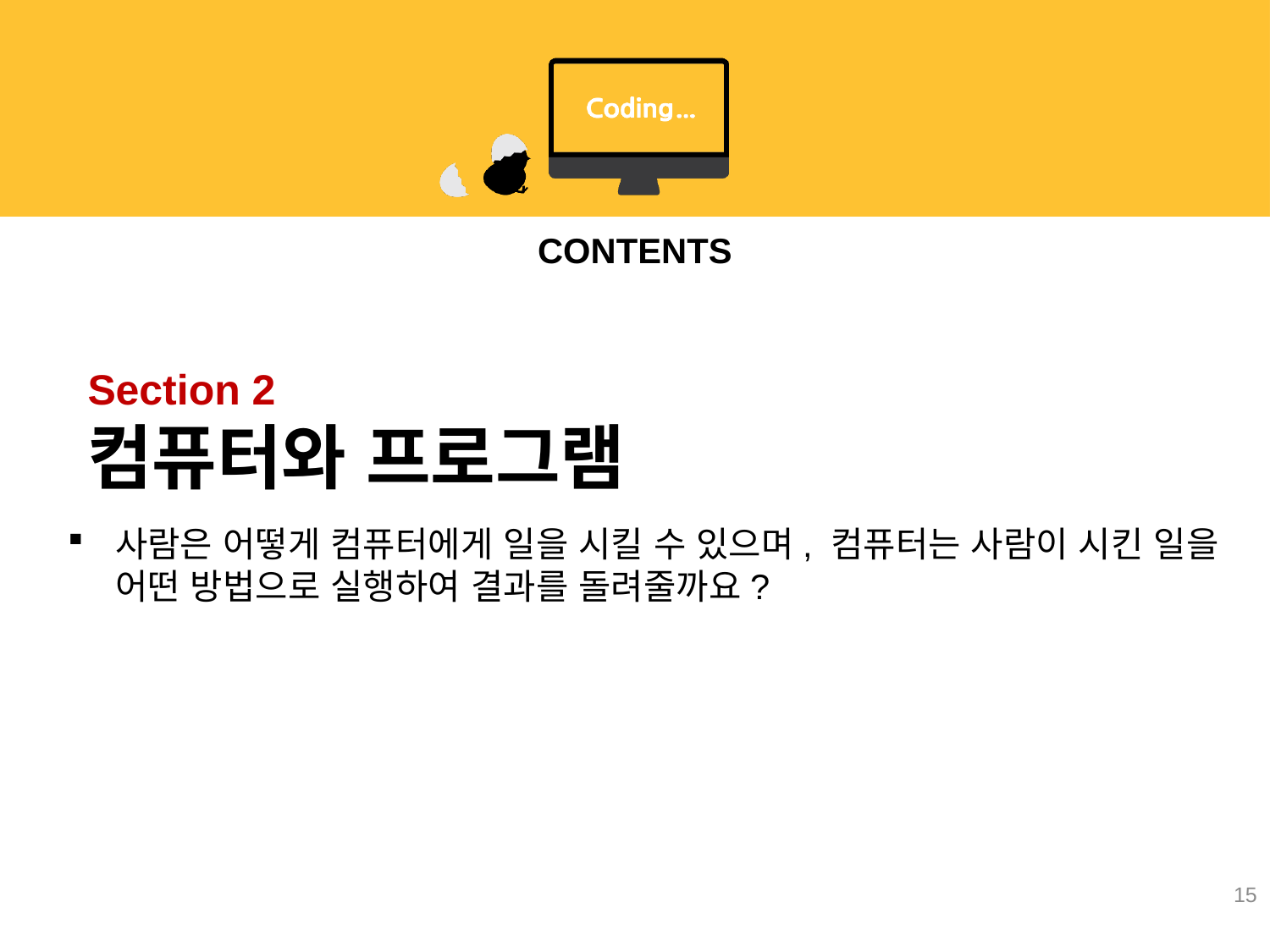

# Section 2 컴퓨터와 프로그램
사람은 어떻게 컴퓨터에게 일을 시킬 수 있으며, 컴퓨터는 사람이 시킨 일을 어떤 방법으로 실행하여 결과를 돌려줄까요?
15